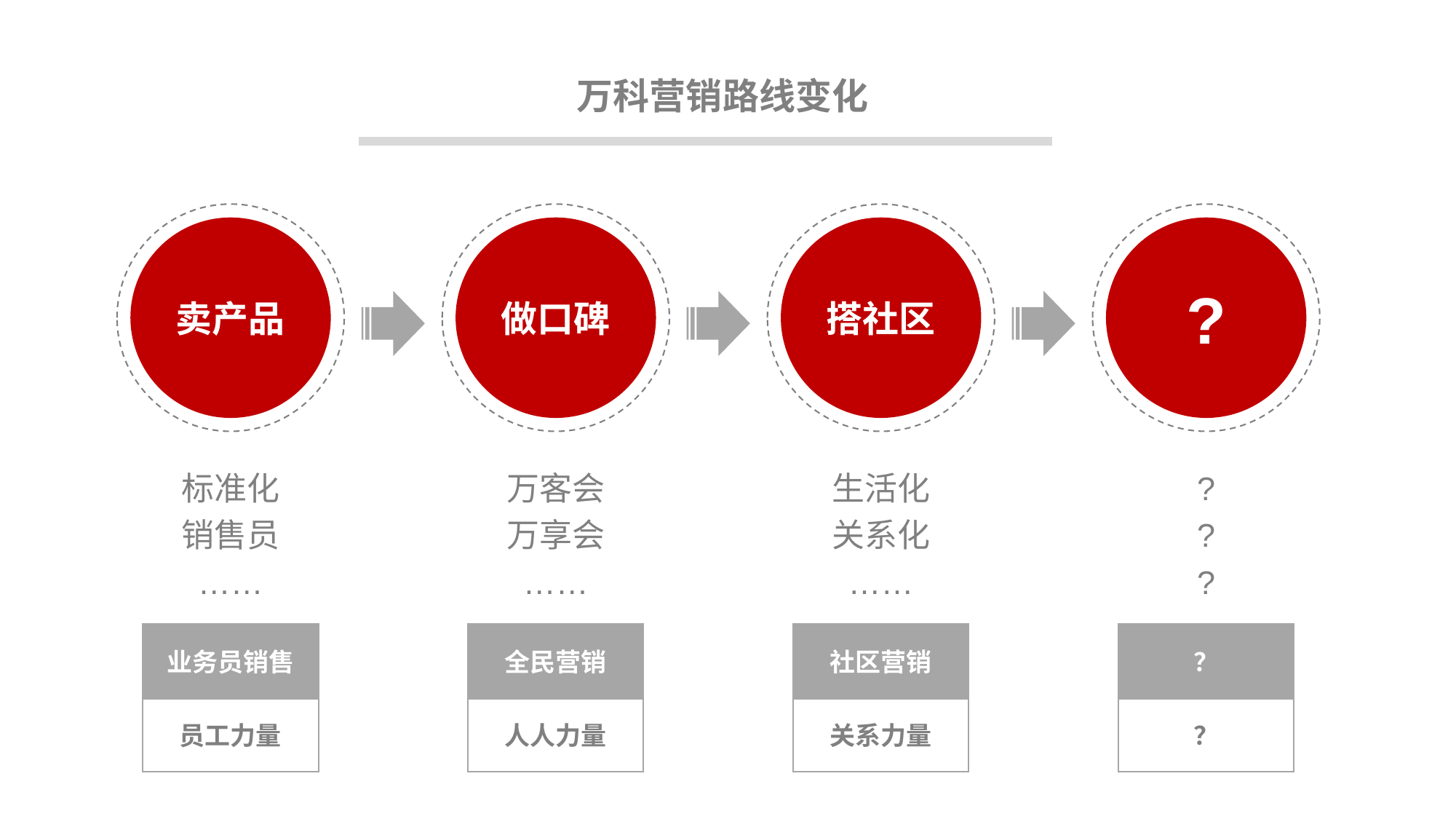

万科营销路线变化

卖产品

做口碑

搭社区

?

标准化
销售员
……
万客会
万享会
……
生活化
关系化
……
?
?
?
业务员销售
全民营销
社区营销
？
员工力量
人人力量
关系力量
？